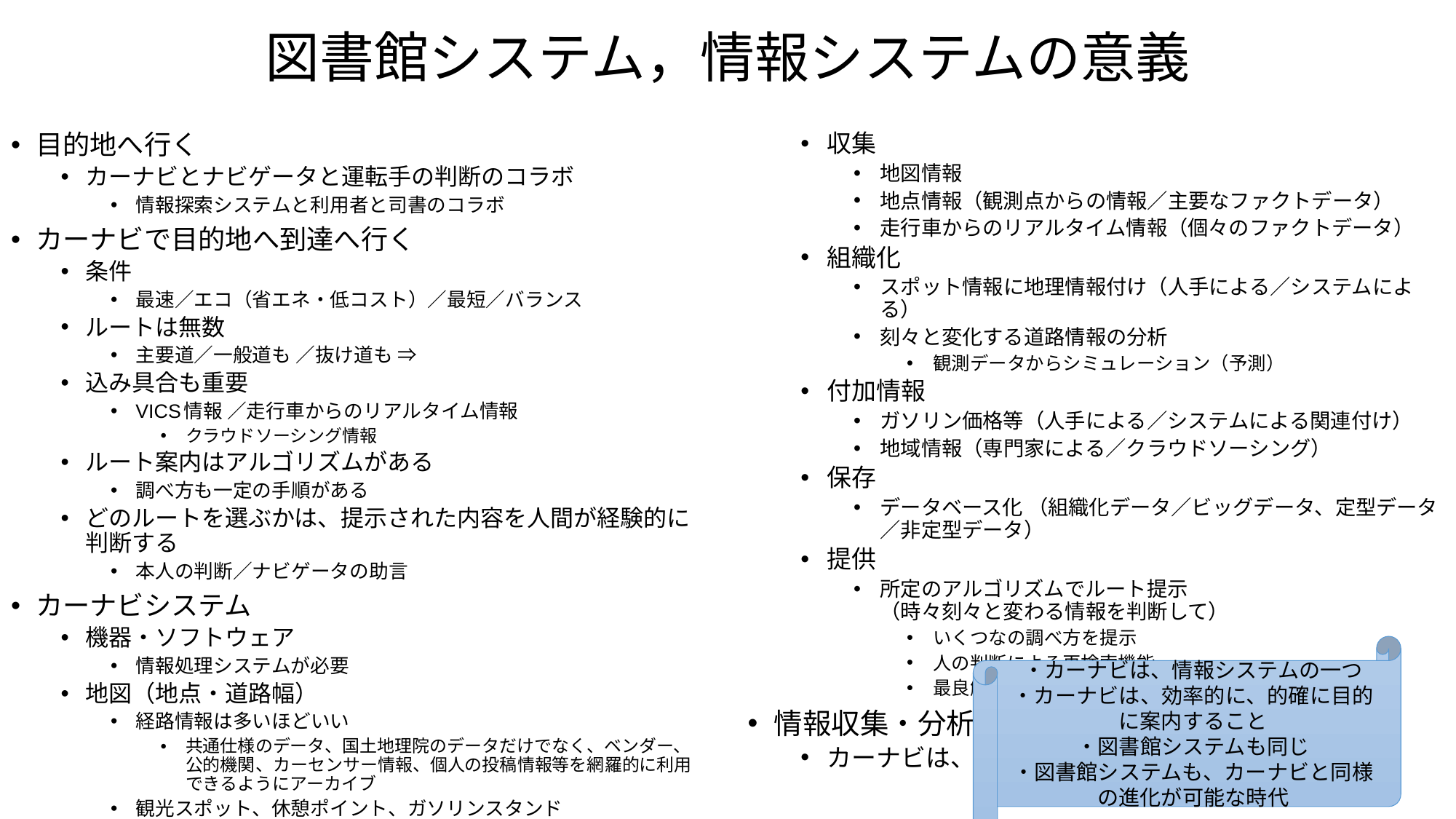

# 図書館システム，情報システムの意義
目的地へ行く
カーナビとナビゲータと運転手の判断のコラボ
情報探索システムと利用者と司書のコラボ
カーナビで目的地へ到達へ行く
条件
最速／エコ（省エネ・低コスト）／最短／バランス
ルートは無数
主要道／一般道も ／抜け道も ⇒
込み具合も重要
VICS情報 ／走行車からのリアルタイム情報
クラウドソーシング情報
ルート案内はアルゴリズムがある
調べ方も一定の手順がある
どのルートを選ぶかは、提示された内容を人間が経験的に判断する
本人の判断／ナビゲータの助言
カーナビシステム
機器・ソフトウェア
情報処理システムが必要
地図（地点・道路幅）
経路情報は多いほどいい
共通仕様のデータ、国土地理院のデータだけでなく、ベンダー、公的機関、カーセンサー情報、個人の投稿情報等を網羅的に利用できるようにアーカイブ
観光スポット、休憩ポイント、ガソリンスタンド

収集
地図情報
地点情報（観測点からの情報／主要なファクトデータ）
走行車からのリアルタイム情報（個々のファクトデータ）
組織化
スポット情報に地理情報付け（人手による／システムによる）
刻々と変化する道路情報の分析
観測データからシミュレーション（予測）
付加情報
ガソリン価格等（人手による／システムによる関連付け）
地域情報（専門家による／クラウドソーシング）
保存
データベース化 （組織化データ／ビッグデータ、定型データ／非定型データ）
提供
所定のアルゴリズムでルート提示
（時々刻々と変わる情報を判断して）
いくつなの調べ方を提示
人の判断による再検索機能
最良解を提示する情報検索機能
情報収集・分析・提供サービスの進化
カーナビは、日々進化

・カーナビは、情報システムの一つ
・カーナビは、効率的に、的確に目的に案内すること
・図書館システムも同じ
・図書館システムも、カーナビと同様の進化が可能な時代

340